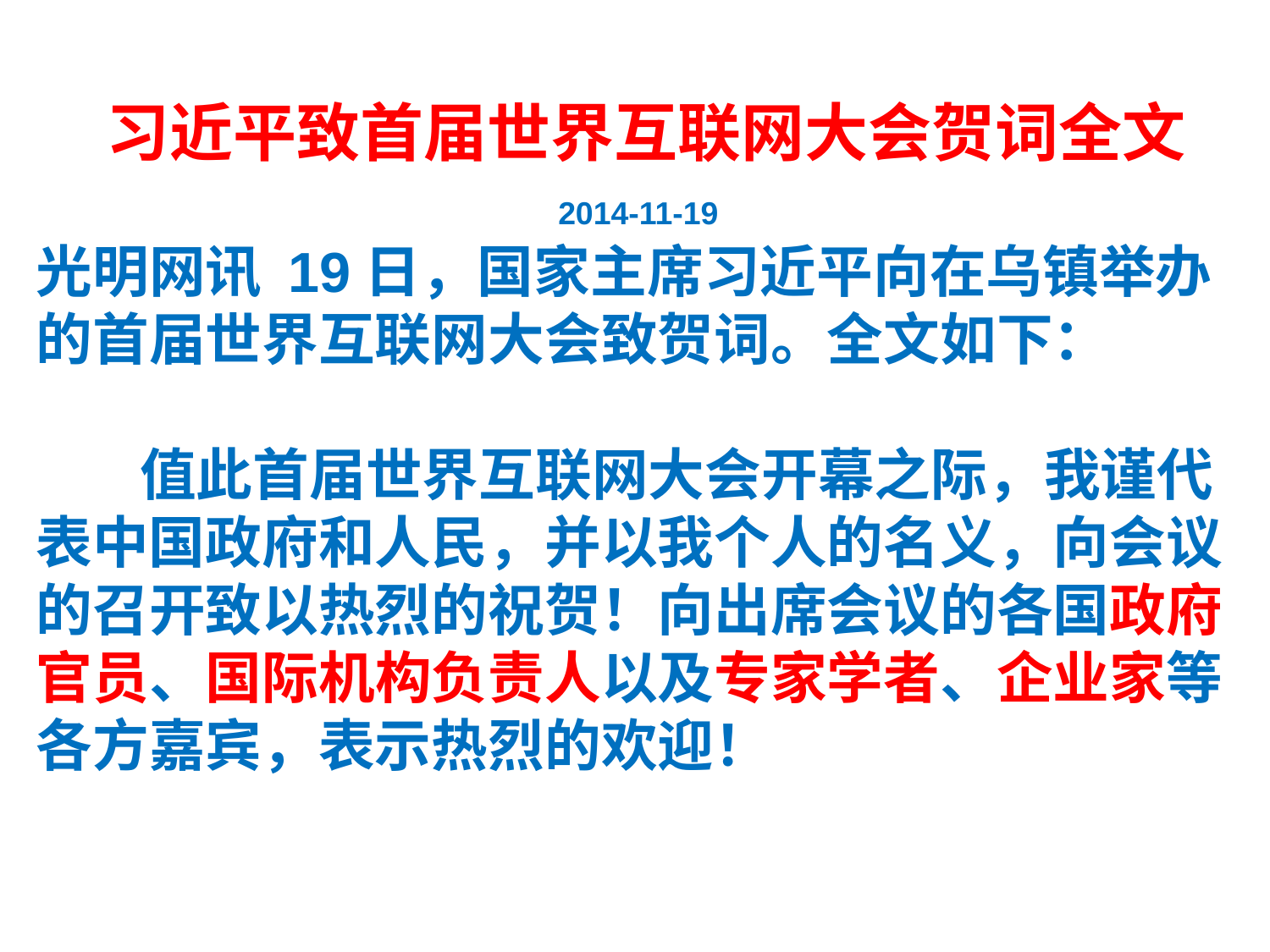

习近平致首届世界互联网大会贺词全文
2014-11-19
光明网讯 19日，国家主席习近平向在乌镇举办的首届世界互联网大会致贺词。全文如下：

       值此首届世界互联网大会开幕之际，我谨代表中国政府和人民，并以我个人的名义，向会议的召开致以热烈的祝贺！向出席会议的各国政府官员、国际机构负责人以及专家学者、企业家等各方嘉宾，表示热烈的欢迎！